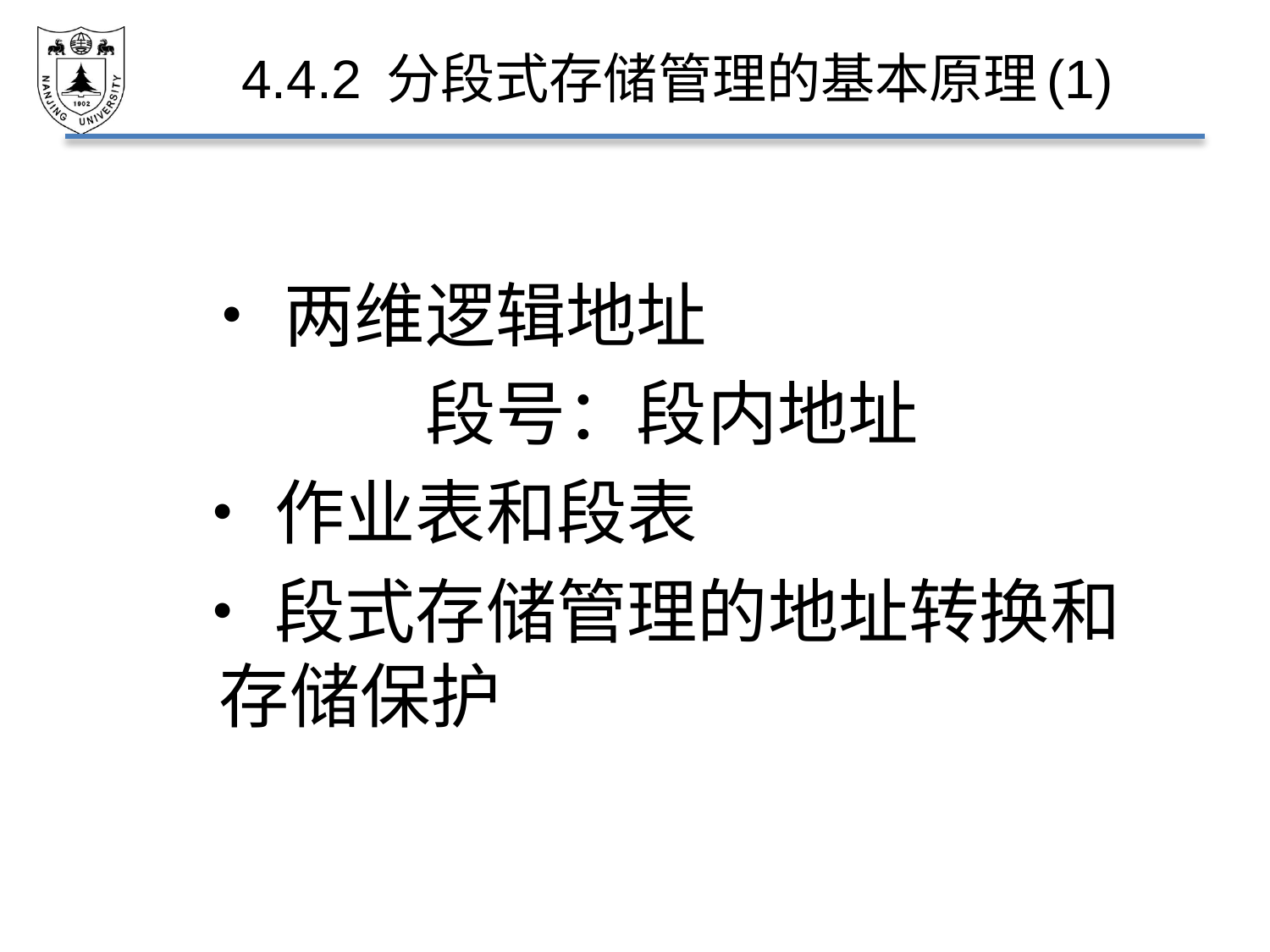

# 4.4.2 分段式存储管理的基本原理(1)
  •两维逻辑地址
段号：段内地址
 •作业表和段表
 •段式存储管理的地址转换和存储保护